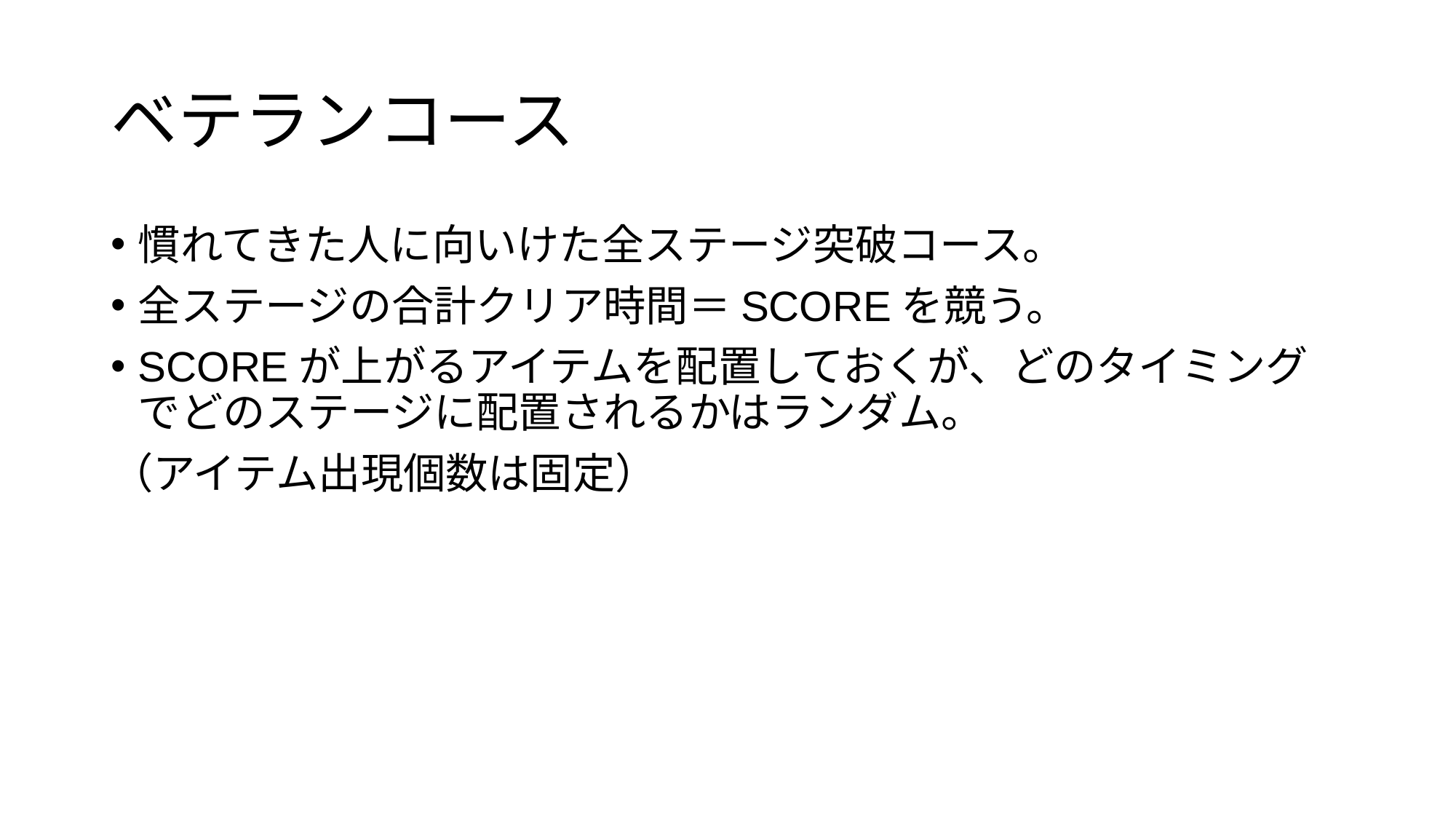

# ベテランコース
慣れてきた人に向いけた全ステージ突破コース。
全ステージの合計クリア時間＝SCOREを競う。
SCOREが上がるアイテムを配置しておくが、どのタイミングでどのステージに配置されるかはランダム。
（アイテム出現個数は固定）